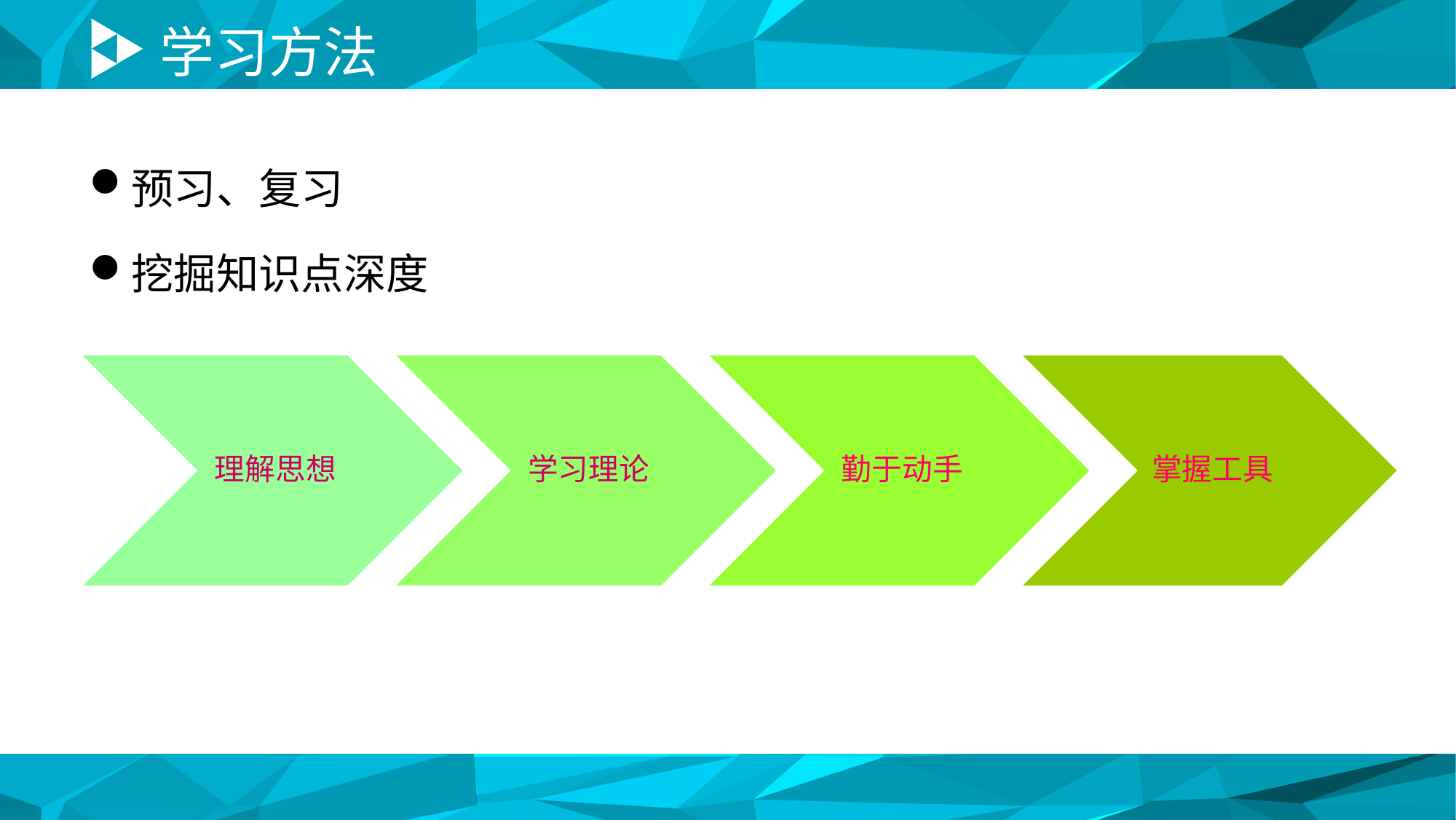

# 学习方法
预习、复习
挖掘知识点深度

理解思想

学习理论

勤于动手

掌握工具